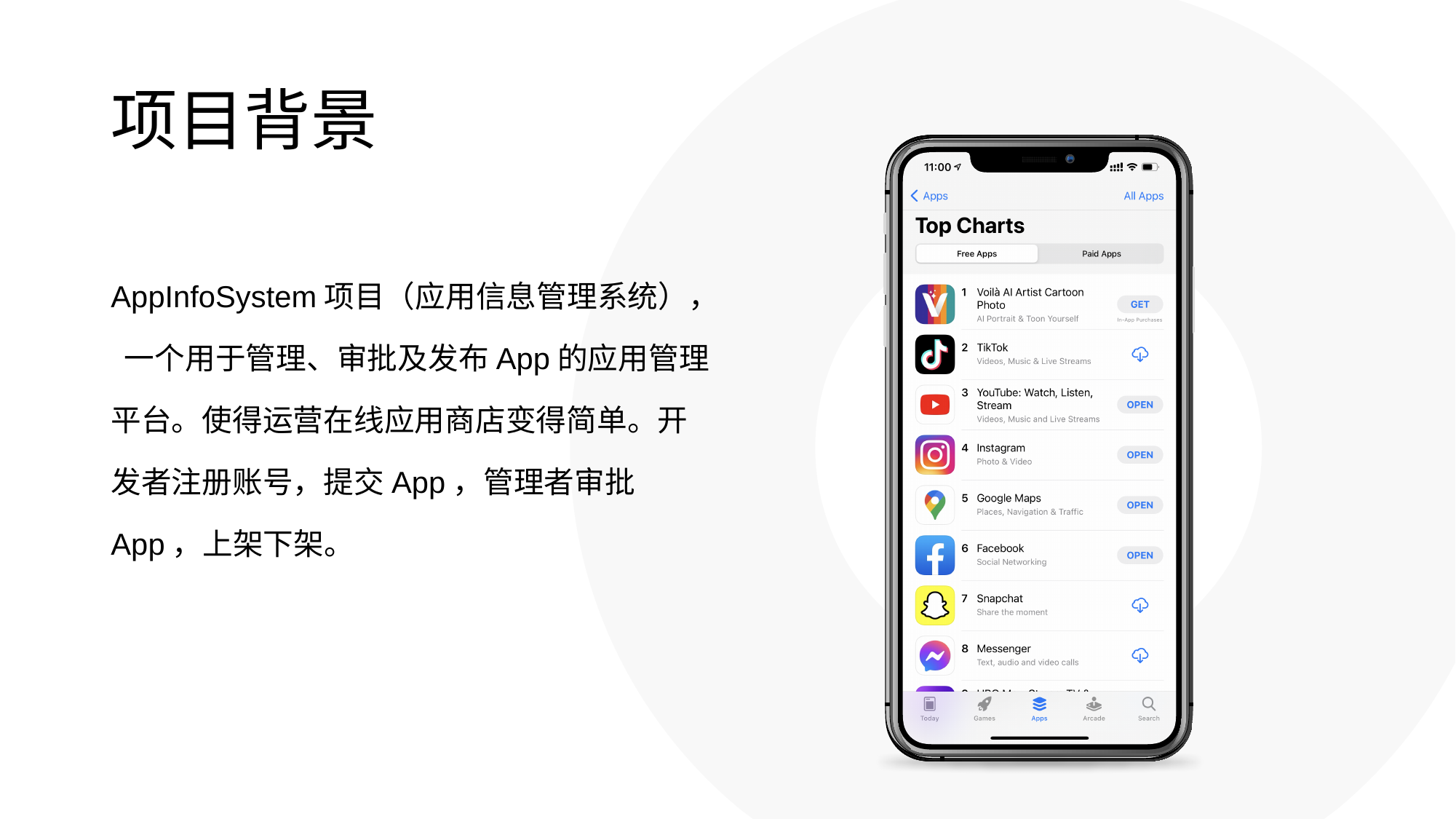

# 项目背景
AppInfoSystem项目（应用信息管理系统），  一个用于管理、审批及发布App的应用管理平台。使得运营在线应用商店变得简单。开发者注册账号，提交App，管理者审批App，上架下架。